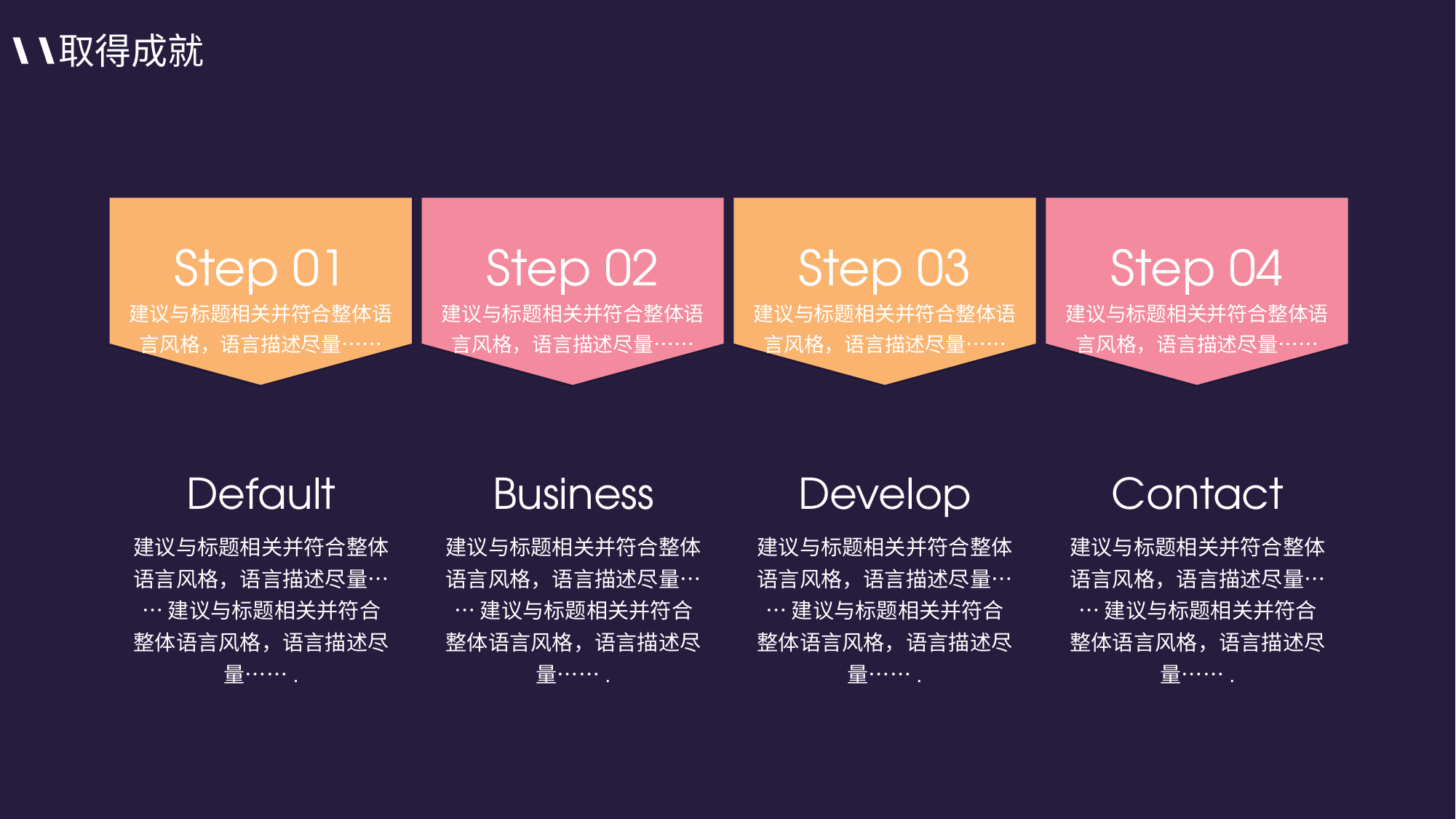

取得成就

Step 01
建议与标题相关并符合整体语言风格，语言描述尽量……
Step 02
建议与标题相关并符合整体语言风格，语言描述尽量……
Step 03
建议与标题相关并符合整体语言风格，语言描述尽量……
Step 04
建议与标题相关并符合整体语言风格，语言描述尽量……
Default
Business
Develop
Contact
建议与标题相关并符合整体语言风格，语言描述尽量…… 建议与标题相关并符合整体语言风格，语言描述尽量…….
建议与标题相关并符合整体语言风格，语言描述尽量…… 建议与标题相关并符合整体语言风格，语言描述尽量…….
建议与标题相关并符合整体语言风格，语言描述尽量…… 建议与标题相关并符合整体语言风格，语言描述尽量…….
建议与标题相关并符合整体语言风格，语言描述尽量…… 建议与标题相关并符合整体语言风格，语言描述尽量…….